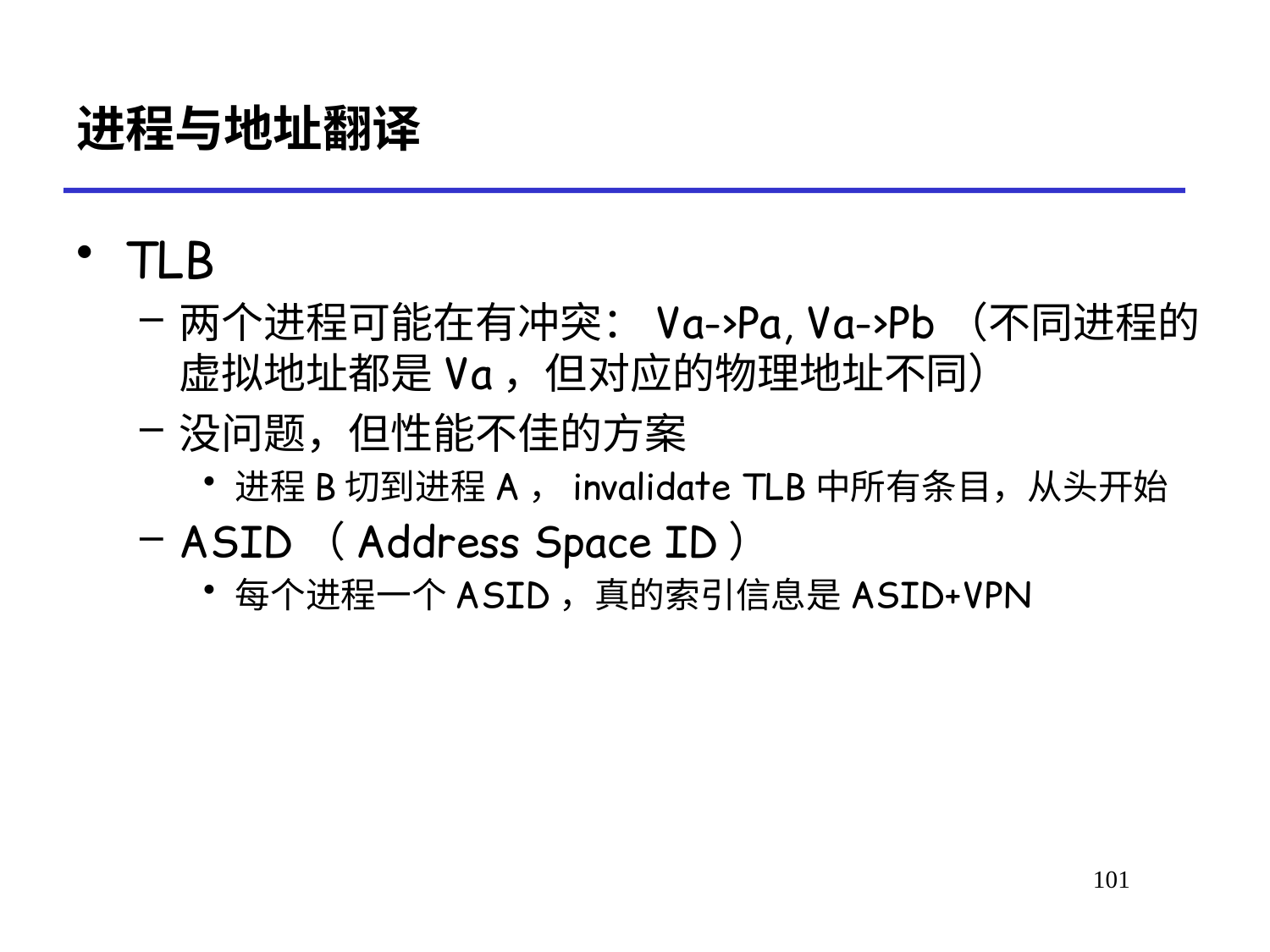

# 进程与地址翻译
TLB
两个进程可能在有冲突：Va->Pa, Va->Pb（不同进程的虚拟地址都是Va，但对应的物理地址不同）
没问题，但性能不佳的方案
进程B切到进程A，invalidate TLB中所有条目，从头开始
ASID（Address Space ID）
每个进程一个ASID，真的索引信息是ASID+VPN
101